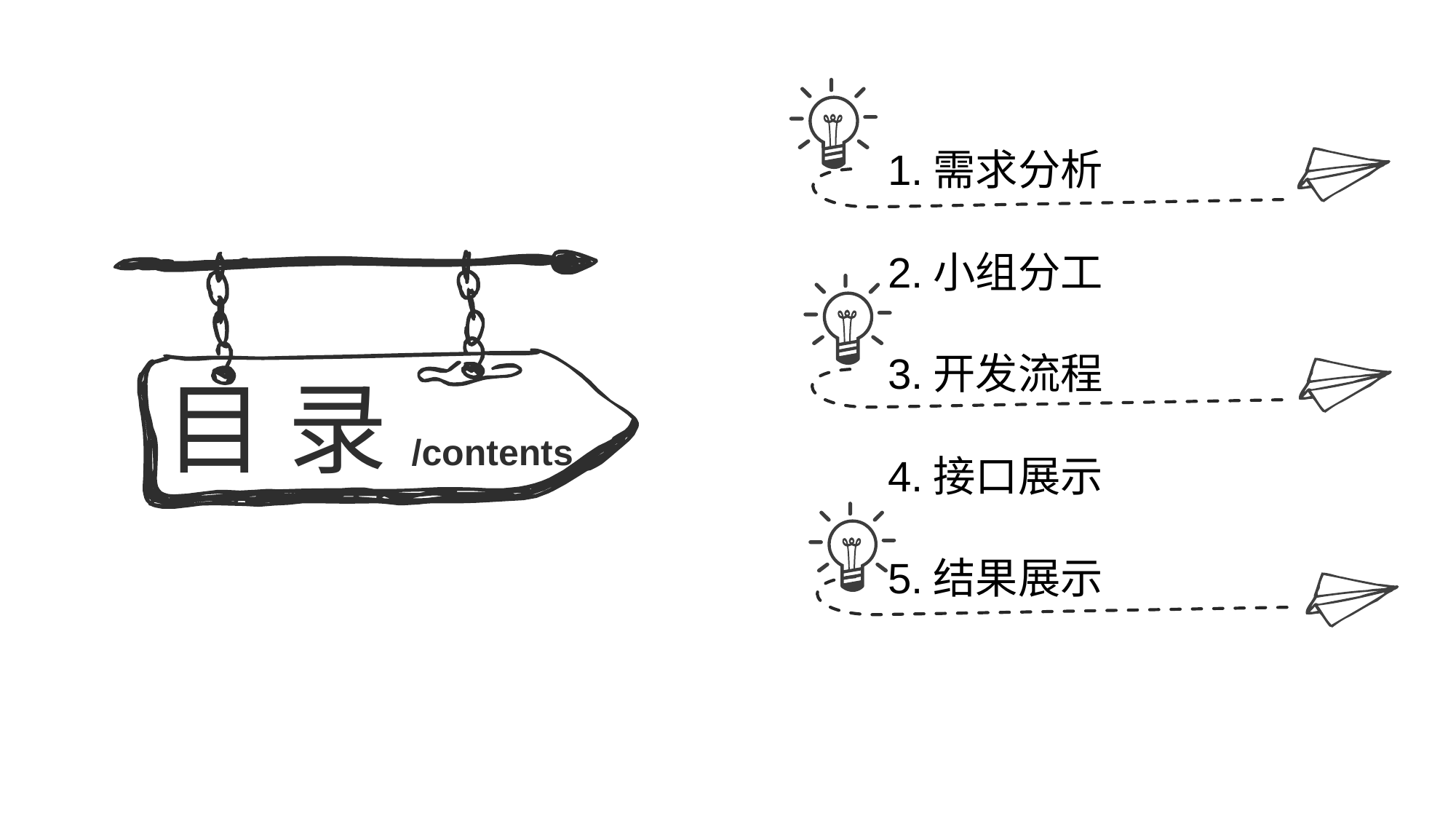

1.需求分析

2.小组分工

3.开发流程

4.接口展示

5.结果展示

目 录/contents